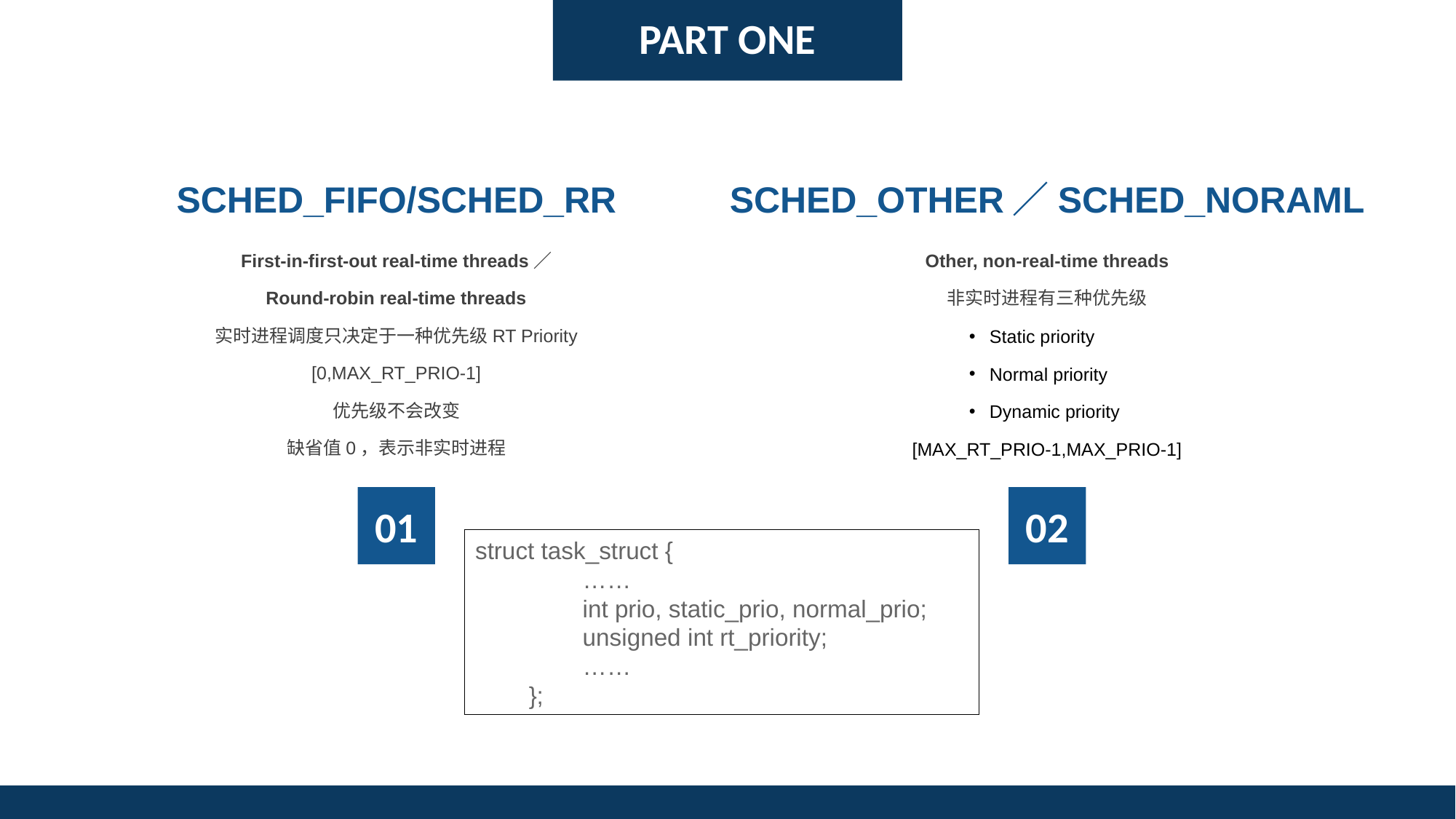

PART ONE
SCHED_FIFO/SCHED_RR
SCHED_OTHER／SCHED_NORAML
First-in-first-out real-time threads／
Round-robin real-time threads
实时进程调度只决定于一种优先级RT Priority
[0,MAX_RT_PRIO-1]
优先级不会改变
缺省值0，表示非实时进程
Other, non-real-time threads
非实时进程有三种优先级
Static priority
Normal priority
Dynamic priority
[MAX_RT_PRIO-1,MAX_PRIO-1]
01
02
struct task_struct {
                ……
                int prio, static_prio, normal_prio;
                unsigned int rt_priority;
                …… 
        };